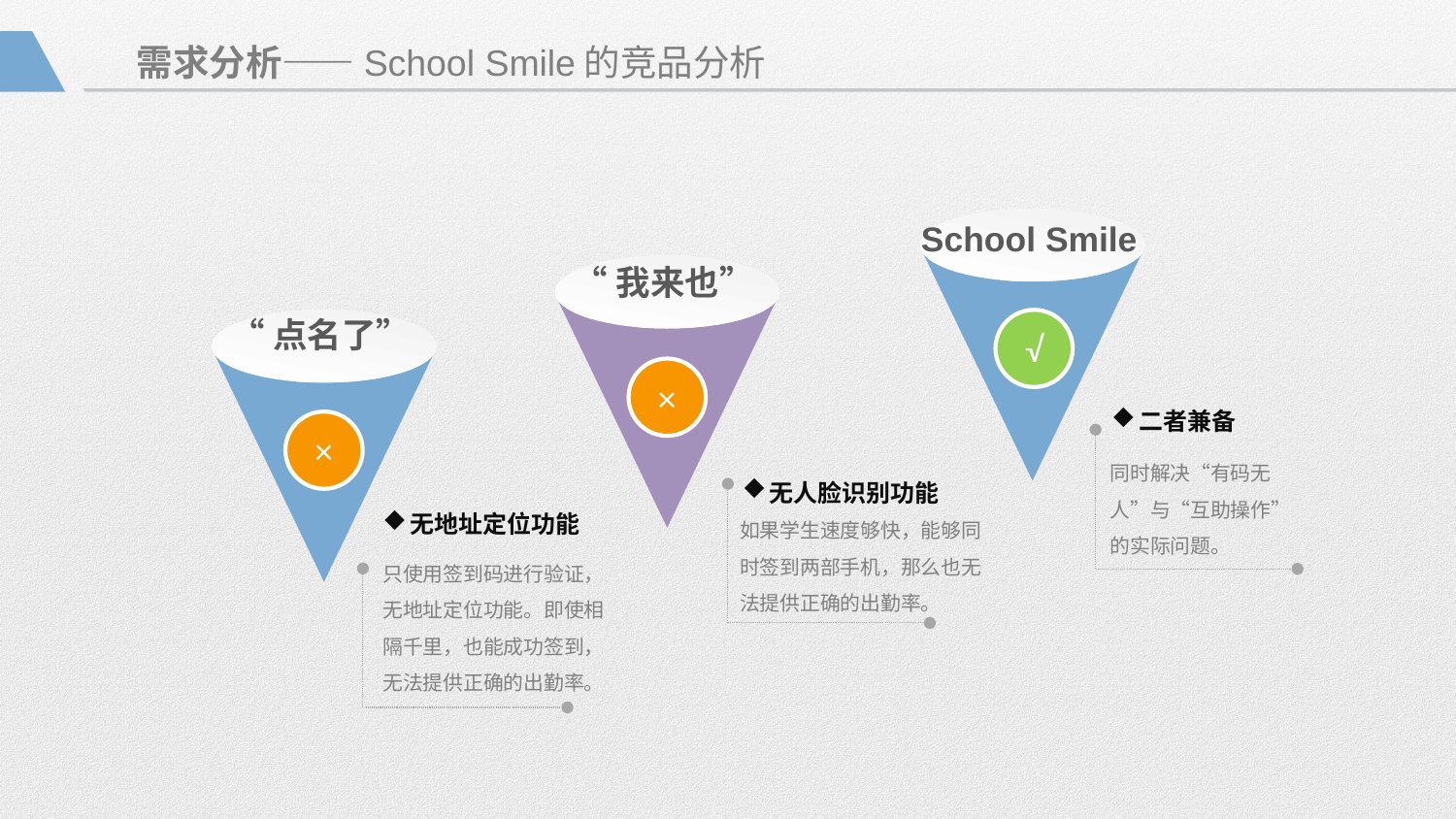

需求分析——School Smile的竞品分析
School Smile

“我来也”

“点名了”

√
×
二者兼备
×
同时解决“有码无人”与“互助操作”的实际问题。
无人脸识别功能
无地址定位功能
如果学生速度够快，能够同时签到两部手机，那么也无法提供正确的出勤率。
只使用签到码进行验证，无地址定位功能。即使相隔千里，也能成功签到，无法提供正确的出勤率。